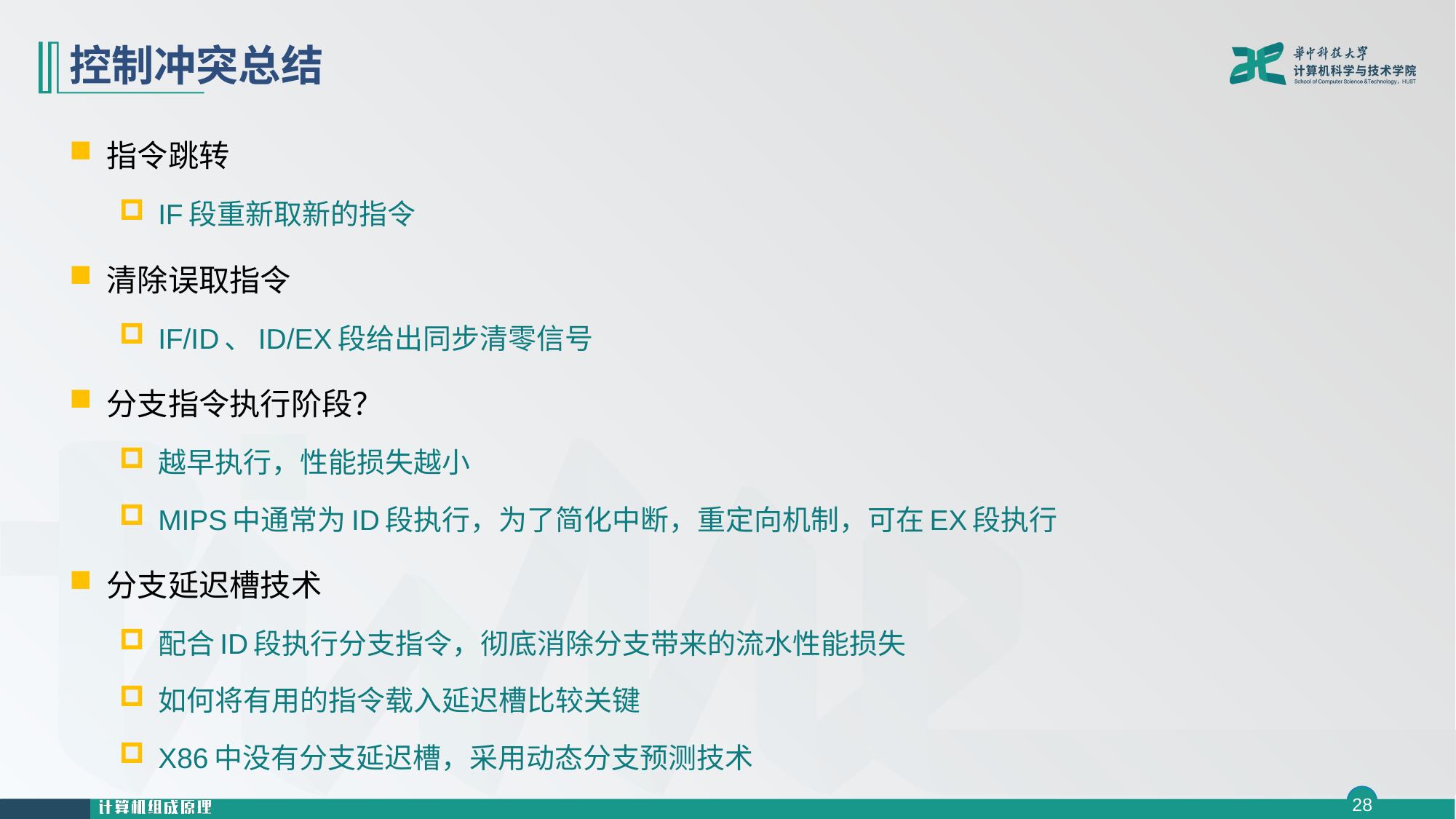

# 控制冲突总结
指令跳转
IF段重新取新的指令
清除误取指令
IF/ID、ID/EX段给出同步清零信号
分支指令执行阶段？
越早执行，性能损失越小
MIPS中通常为ID段执行，为了简化中断，重定向机制，可在EX段执行
分支延迟槽技术
配合ID段执行分支指令，彻底消除分支带来的流水性能损失
如何将有用的指令载入延迟槽比较关键
X86中没有分支延迟槽，采用动态分支预测技术